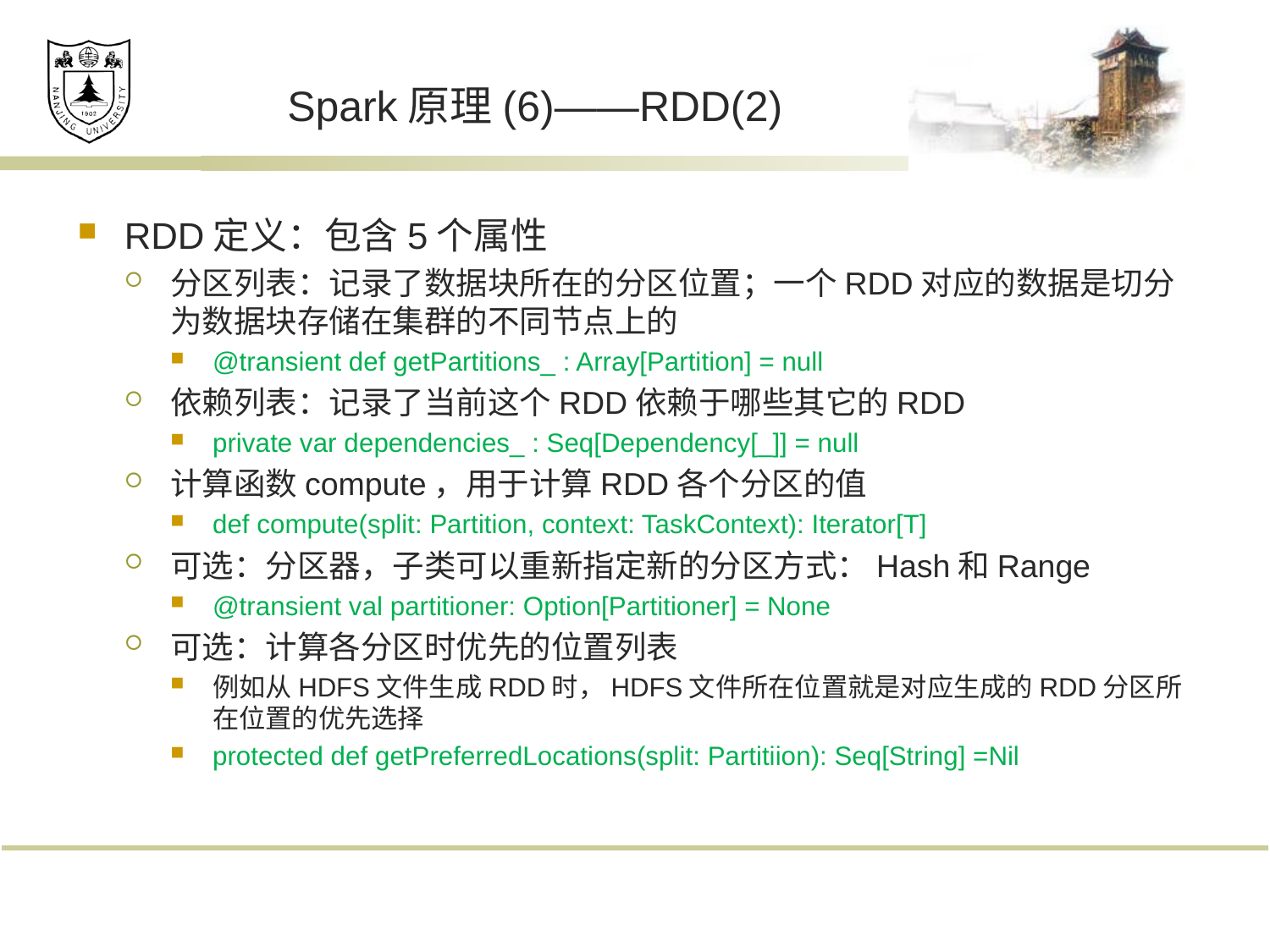

# Spark原理(6)——RDD(2)
RDD定义：包含5个属性
分区列表：记录了数据块所在的分区位置；一个RDD对应的数据是切分为数据块存储在集群的不同节点上的
@transient def getPartitions_ : Array[Partition] = null
依赖列表：记录了当前这个RDD依赖于哪些其它的RDD
private var dependencies_ : Seq[Dependency[_]] = null
计算函数compute，用于计算RDD各个分区的值
def compute(split: Partition, context: TaskContext): Iterator[T]
可选：分区器，子类可以重新指定新的分区方式：Hash和Range
@transient val partitioner: Option[Partitioner] = None
可选：计算各分区时优先的位置列表
例如从HDFS文件生成RDD时，HDFS文件所在位置就是对应生成的RDD分区所在位置的优先选择
protected def getPreferredLocations(split: Partitiion): Seq[String] =Nil